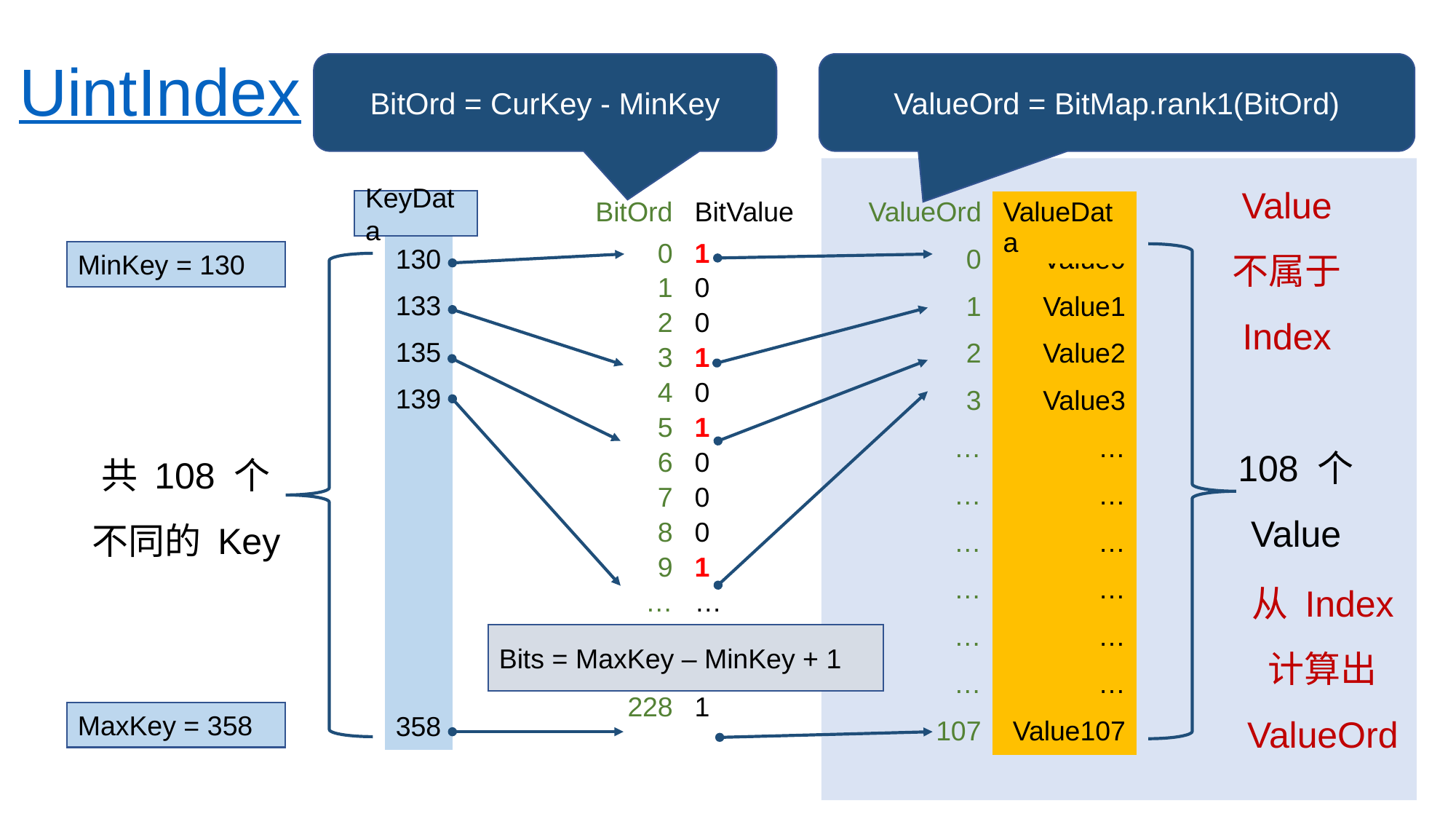

# UintIndex
BitOrd = CurKey - MinKey
ValueOrd = BitMap.rank1(BitOrd)
Value
不属于 Index

KeyData
| BitOrd | BitValue |
| --- | --- |
| ValueOrd | ValueData |
| --- | --- |
| 130 |
| --- |
| 133 |
| 135 |
| 139 |
|  |
|  |
|  |
|  |
|  |
|  |
| 358 |
| 0 | 1 |
| --- | --- |
| 1 | 0 |
| 2 | 0 |
| 3 | 1 |
| 4 | 0 |
| 5 | 1 |
| 6 | 0 |
| 7 | 0 |
| 8 | 0 |
| 9 | 1 |
| … | … |
| … | … |
| … | … |
| 228 | 1 |
| 0 | Value0 |
| --- | --- |
| 1 | Value1 |
| 2 | Value2 |
| 3 | Value3 |
| … | … |
| … | … |
| … | … |
| … | … |
| … | … |
| … | … |
| 107 | Value107 |
MinKey = 130

108 个
Value
共 108 个 不同的 Key
从 Index
计算出
ValueOrd
Bits = MaxKey – MinKey + 1
MaxKey = 358